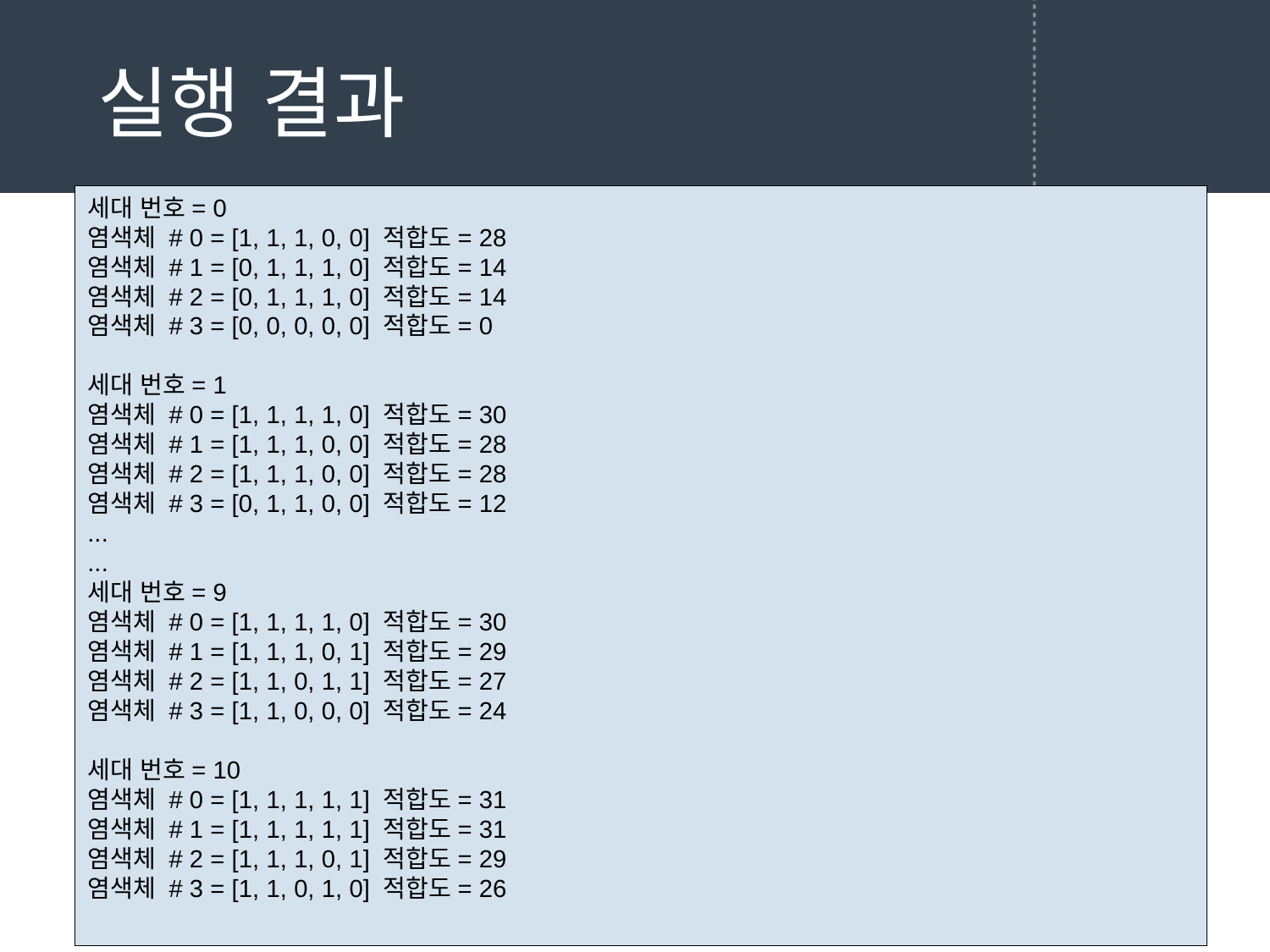

# 실행 결과
세대 번호= 0
염색체 # 0 = [1, 1, 1, 0, 0] 적합도= 28
염색체 # 1 = [0, 1, 1, 1, 0] 적합도= 14
염색체 # 2 = [0, 1, 1, 1, 0] 적합도= 14
염색체 # 3 = [0, 0, 0, 0, 0] 적합도= 0

세대 번호= 1
염색체 # 0 = [1, 1, 1, 1, 0] 적합도= 30
염색체 # 1 = [1, 1, 1, 0, 0] 적합도= 28
염색체 # 2 = [1, 1, 1, 0, 0] 적합도= 28
염색체 # 3 = [0, 1, 1, 0, 0] 적합도= 12
...
...
세대 번호= 9
염색체 # 0 = [1, 1, 1, 1, 0] 적합도= 30
염색체 # 1 = [1, 1, 1, 0, 1] 적합도= 29
염색체 # 2 = [1, 1, 0, 1, 1] 적합도= 27
염색체 # 3 = [1, 1, 0, 0, 0] 적합도= 24

세대 번호= 10
염색체 # 0 = [1, 1, 1, 1, 1] 적합도= 31
염색체 # 1 = [1, 1, 1, 1, 1] 적합도= 31
염색체 # 2 = [1, 1, 1, 0, 1] 적합도= 29
염색체 # 3 = [1, 1, 0, 1, 0] 적합도= 26